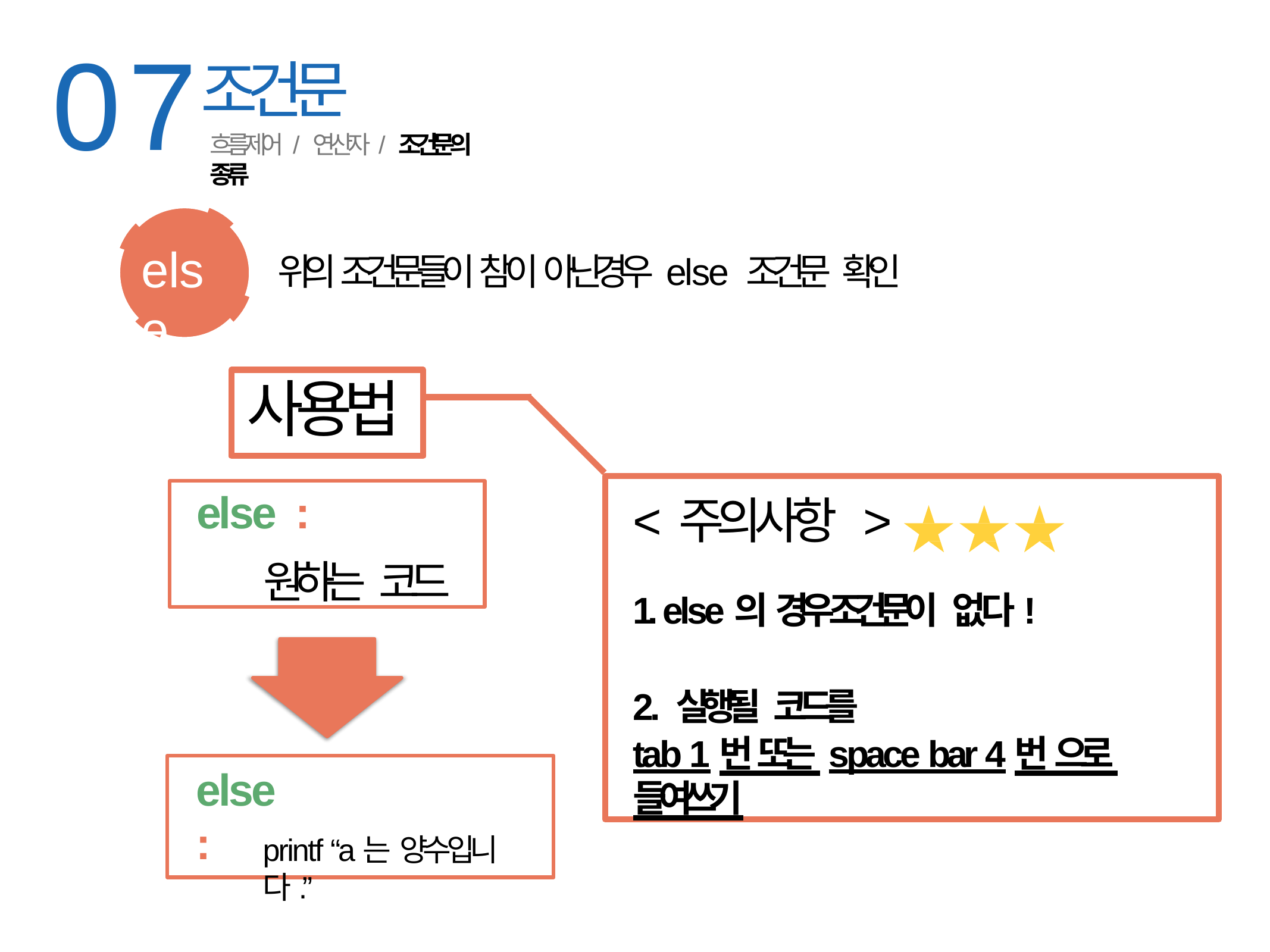

07
조건문
흐름제어  / 연산자 / 조건문의 종류

else
위의   조건문들이  참이  아닌경우  else 조건문 확인
사용법

<   주의사항 >
1. else의 경우  조건문이   없다!

2. 실행될  코드를
tab 1번  또는  space bar 4번 으로   들여쓰기
else :
원하는 코드

else	:
printf “a는 양수입니다.”